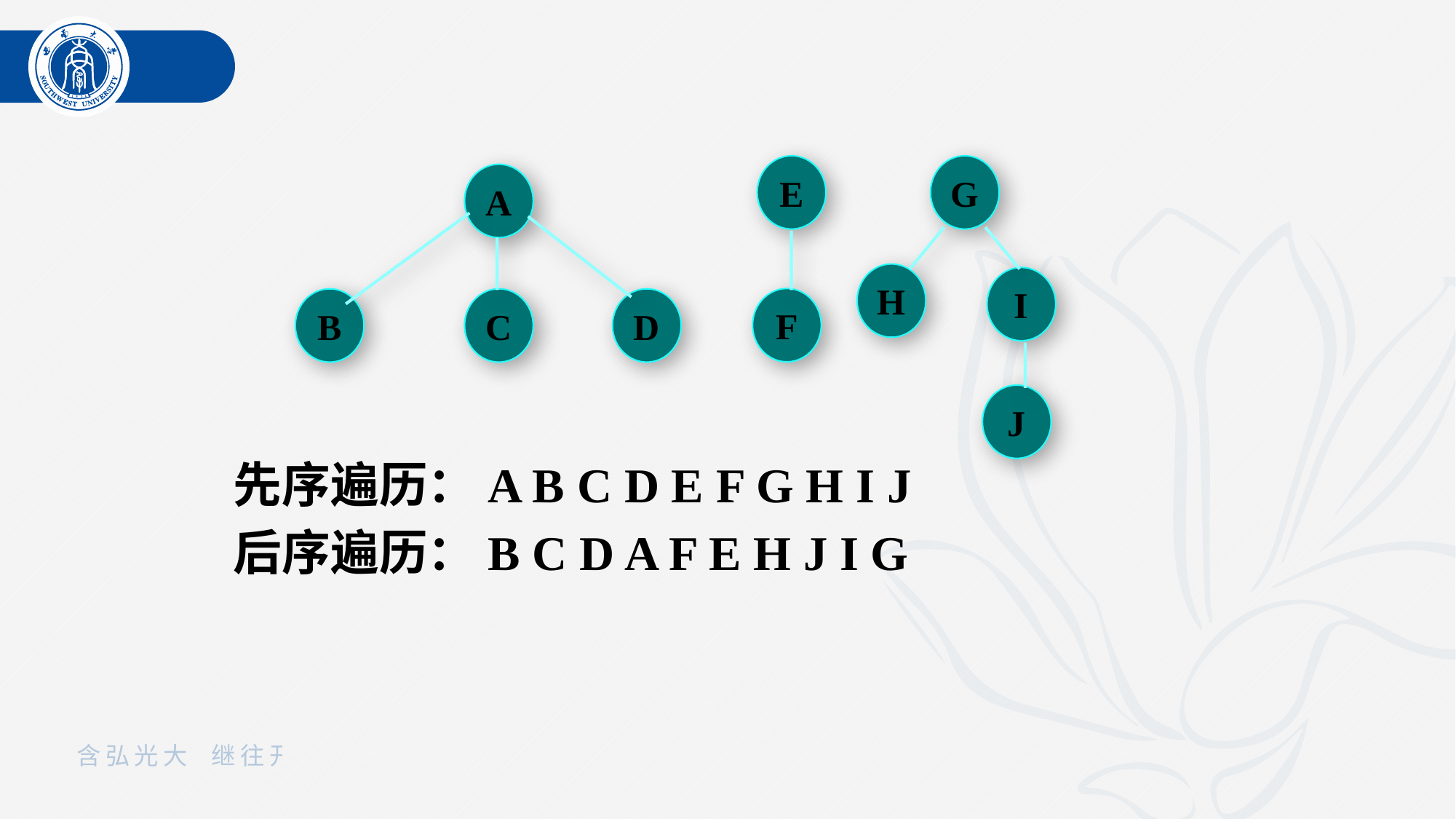

E

F
G

H
I

J
A

B
C
D
先序遍历：A B C D E F G H I J
后序遍历：B C D A F E H J I G